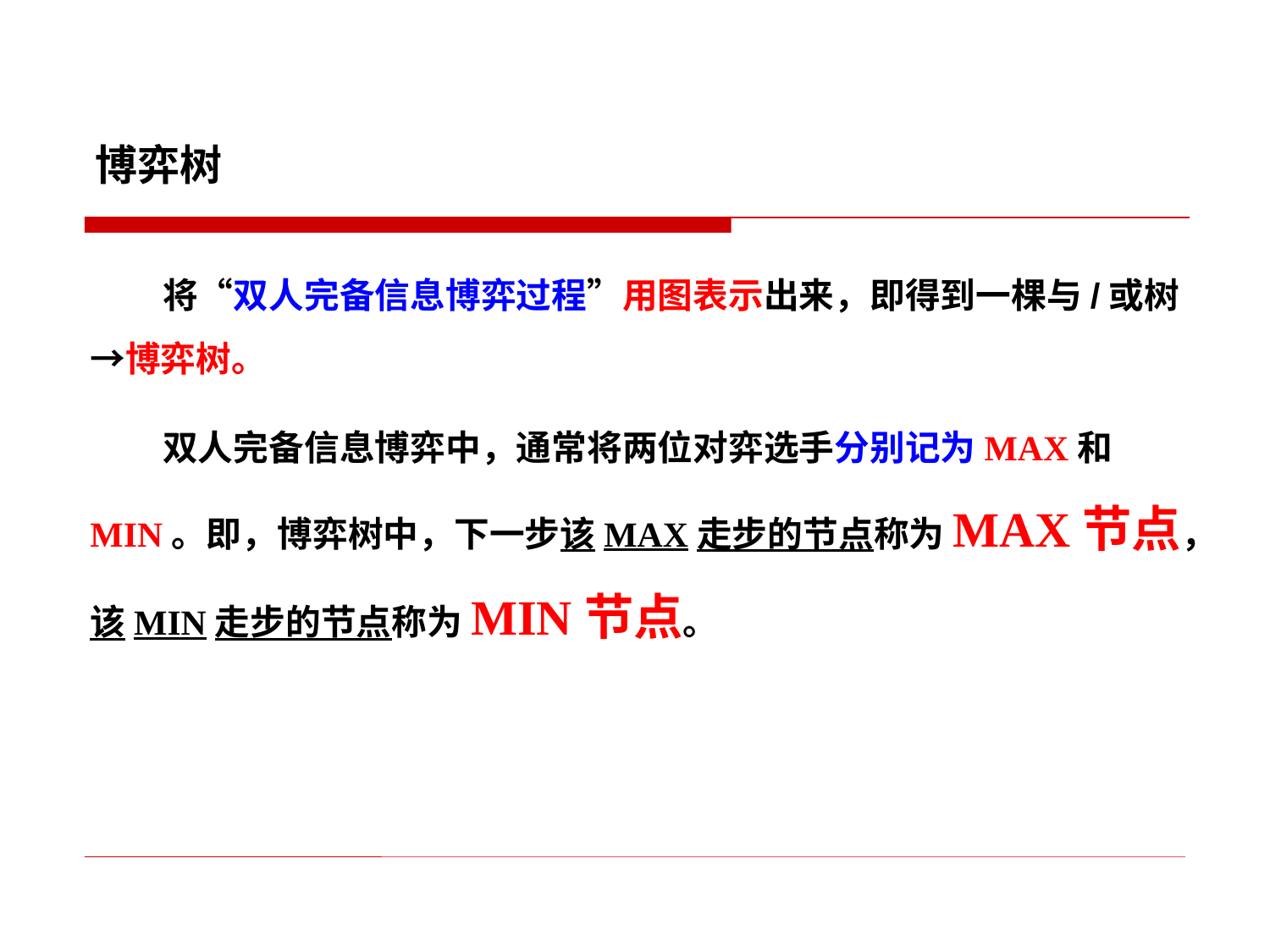

# 博弈树
        将“双人完备信息博弈过程”用图表示出来，即得到一棵与/或树→博弈树。

        双人完备信息博弈中，通常将两位对弈选手分别记为MAX和MIN。即，博弈树中，下一步该MAX走步的节点称为MAX节点，该MIN走步的节点称为MIN节点。